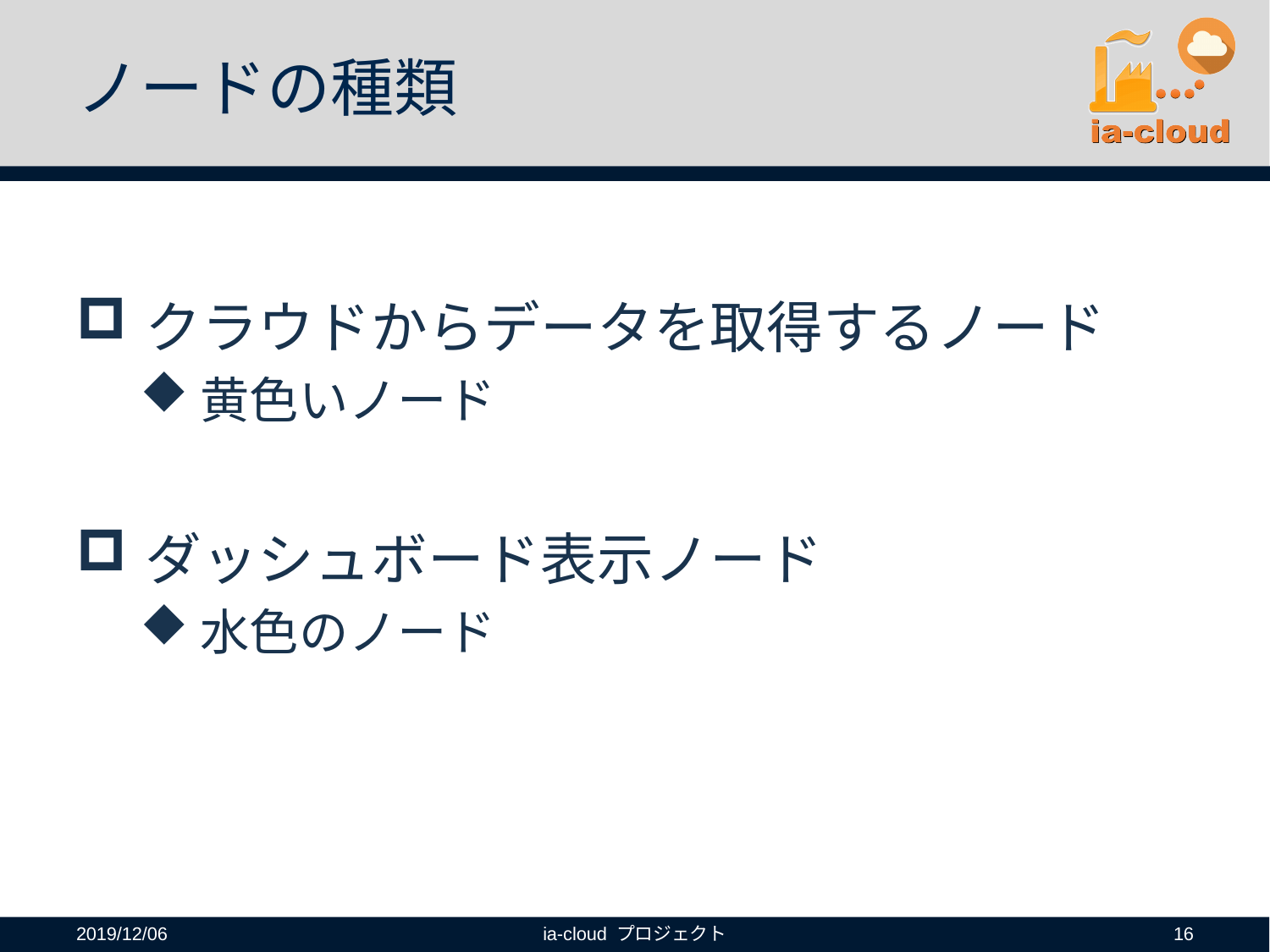

# ノードの種類

クラウドからデータを取得するノード
黄色いノード

ダッシュボード表示ノード
水色のノード
2019/12/06
ia-cloud プロジェクト
16